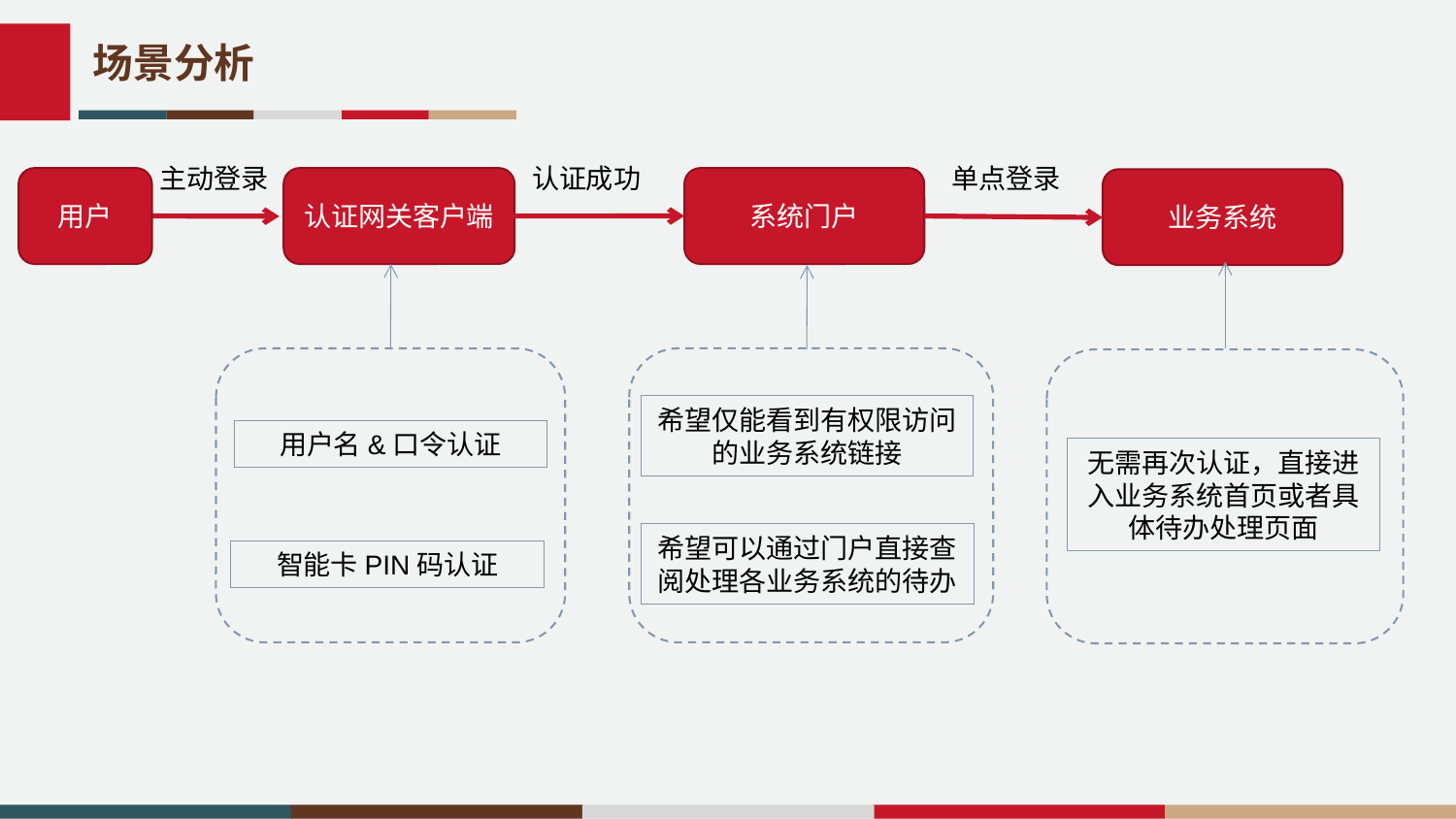

ImpTraceLabele7b36a6a063cb1856104ac76b244a51a@=
场景分析

主动登录
认证成功
单点登录
用户
认证网关客户端
系统门户
业务系统

希望仅能看到有权限访问的业务系统链接
用户名&口令认证
无需再次认证，直接进入业务系统首页或者具体待办处理页面
希望可以通过门户直接查阅处理各业务系统的待办
智能卡PIN码认证